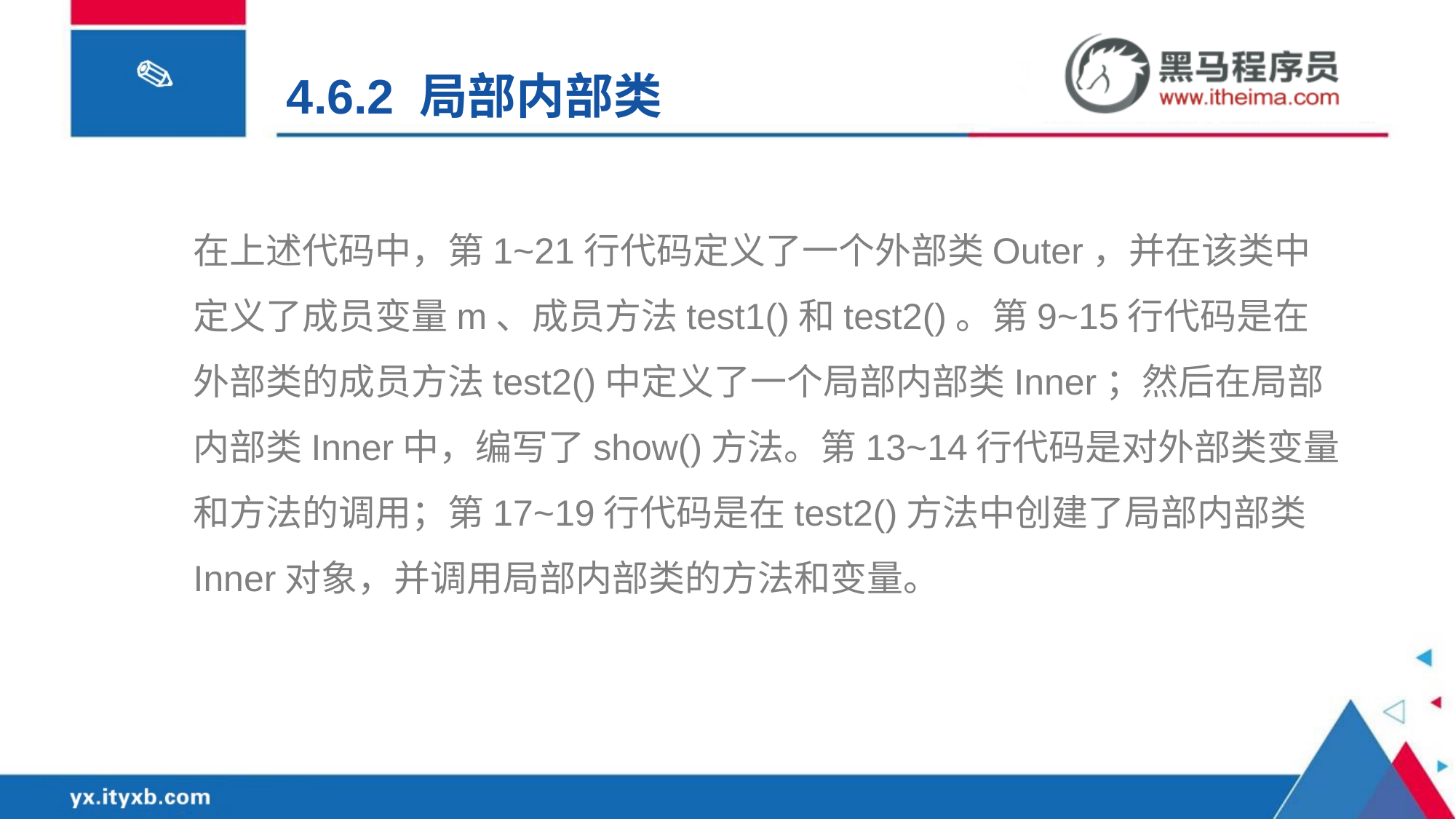

4.6.2 局部内部类
在上述代码中，第1~21行代码定义了一个外部类Outer，并在该类中定义了成员变量m、成员方法test1()和test2()。第9~15行代码是在外部类的成员方法test2()中定义了一个局部内部类Inner；然后在局部内部类Inner中，编写了show()方法。第13~14行代码是对外部类变量和方法的调用；第17~19行代码是在test2()方法中创建了局部内部类Inner对象，并调用局部内部类的方法和变量。